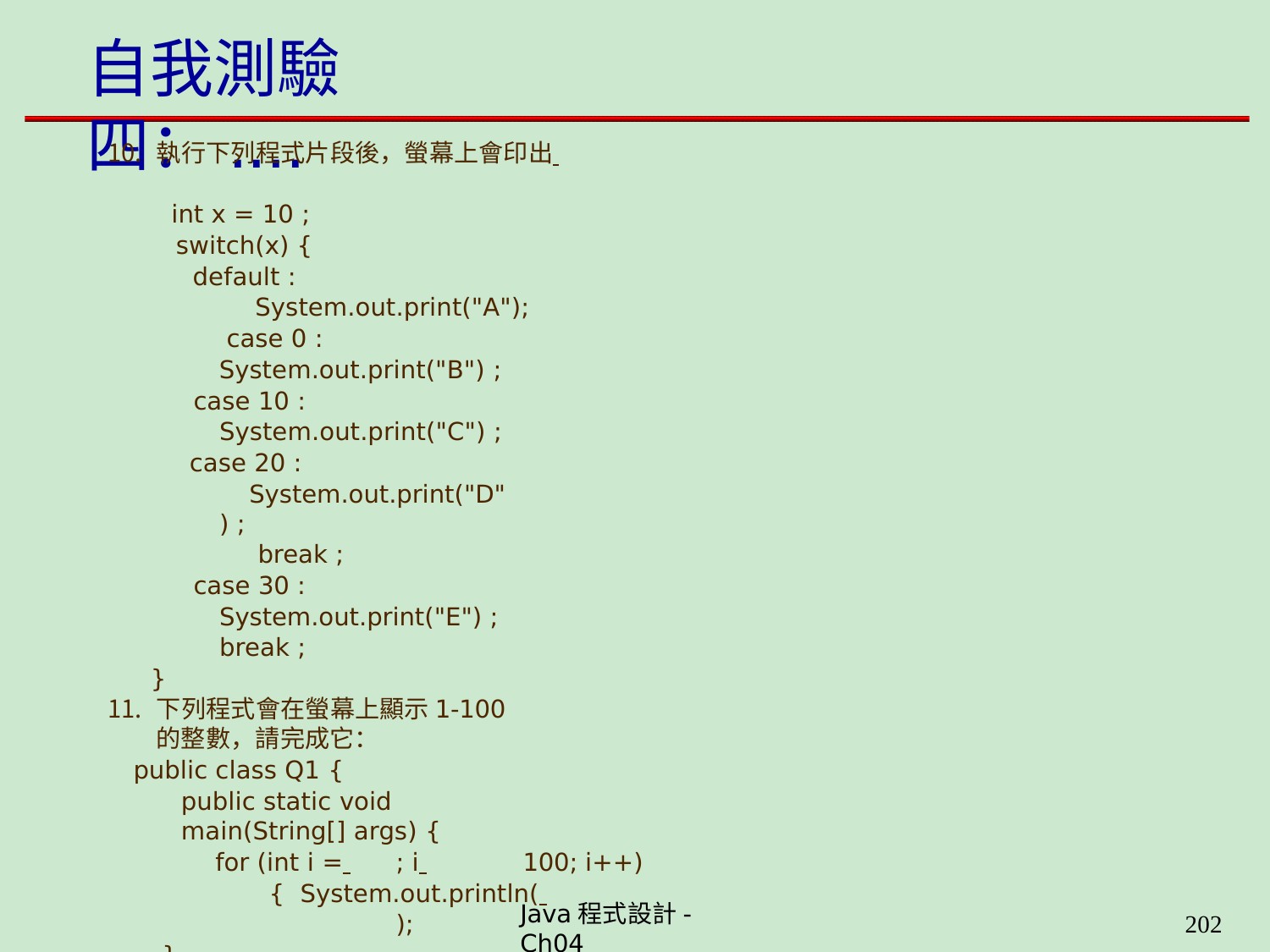

# 自我測驗四：....
執行下列程式片段後，螢幕上會印出
int x = 10 ;  switch(x) {  default :
System.out.print("A");
case 0 :
System.out.print("B") ;  case 10 :
System.out.print("C") ;  case 20 :
System.out.print("D") ;
break ;
case 30 :  System.out.print("E") ;  break ;
}
下列程式會在螢幕上顯示1-100的整數，請完成它：
public class Q1 {
public static void main(String[] args) {
for (int i = 	; i 	100; i++) {  System.out.println( 		);
}
}
}
Java程式設計-Ch04
202